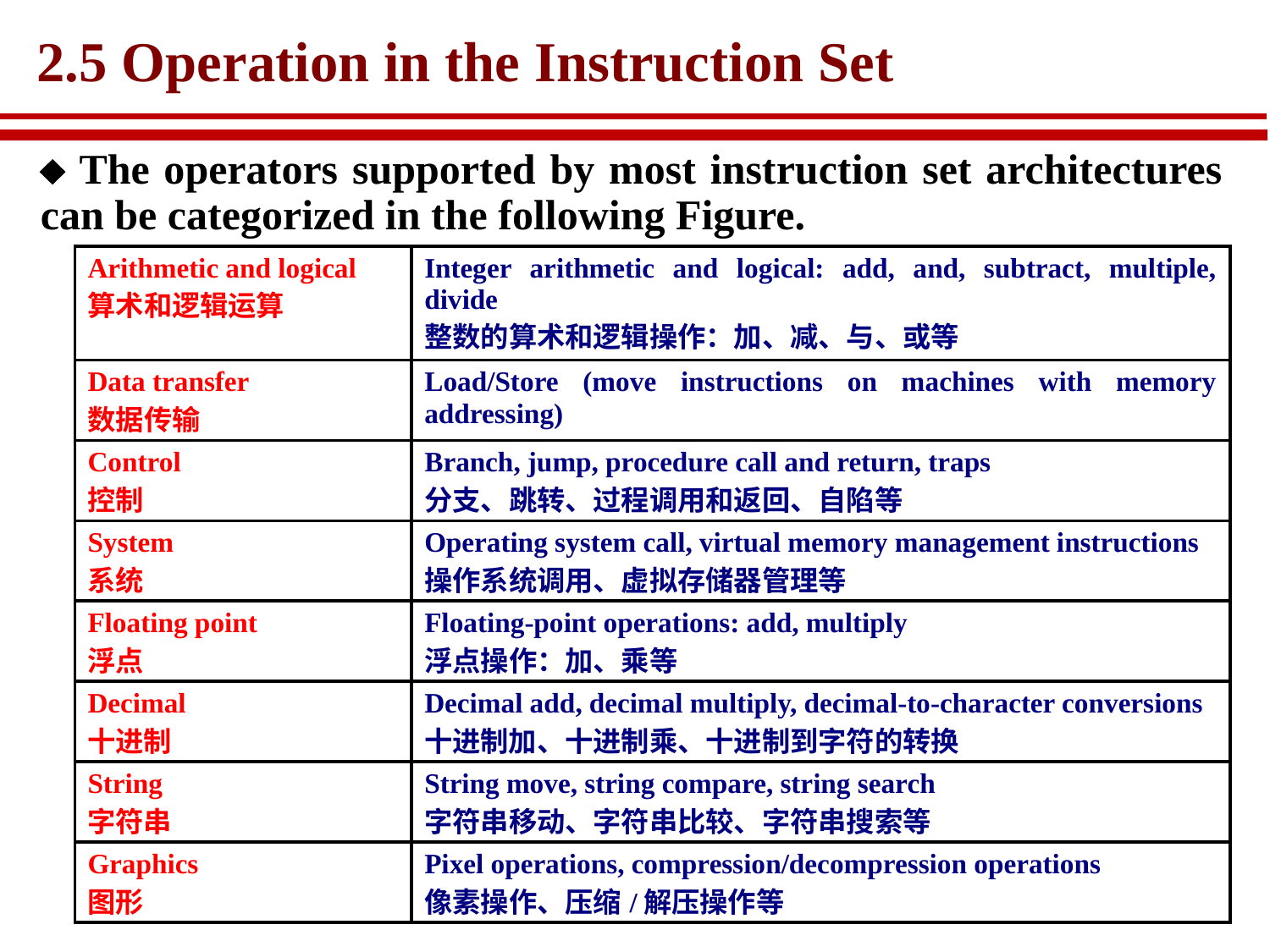

# 2.5 Operation in the Instruction Set
♦ The operators supported by most instruction set architectures can be categorized in the following Figure.
| Arithmetic and logical 算术和逻辑运算 | Integer arithmetic and logical: add, and, subtract, multiple, divide 整数的算术和逻辑操作：加、减、与、或等 |
| --- | --- |
| Data transfer 数据传输 | Load/Store (move instructions on machines with memory addressing) |
| Control 控制 | Branch, jump, procedure call and return, traps 分支、跳转、过程调用和返回、自陷等 |
| System 系统 | Operating system call, virtual memory management instructions 操作系统调用、虚拟存储器管理等 |
| Floating point 浮点 | Floating-point operations: add, multiply 浮点操作：加、乘等 |
| Decimal 十进制 | Decimal add, decimal multiply, decimal-to-character conversions 十进制加、十进制乘、十进制到字符的转换 |
| String 字符串 | String move, string compare, string search 字符串移动、字符串比较、字符串搜索等 |
| Graphics 图形 | Pixel operations, compression/decompression operations 像素操作、压缩/解压操作等 |